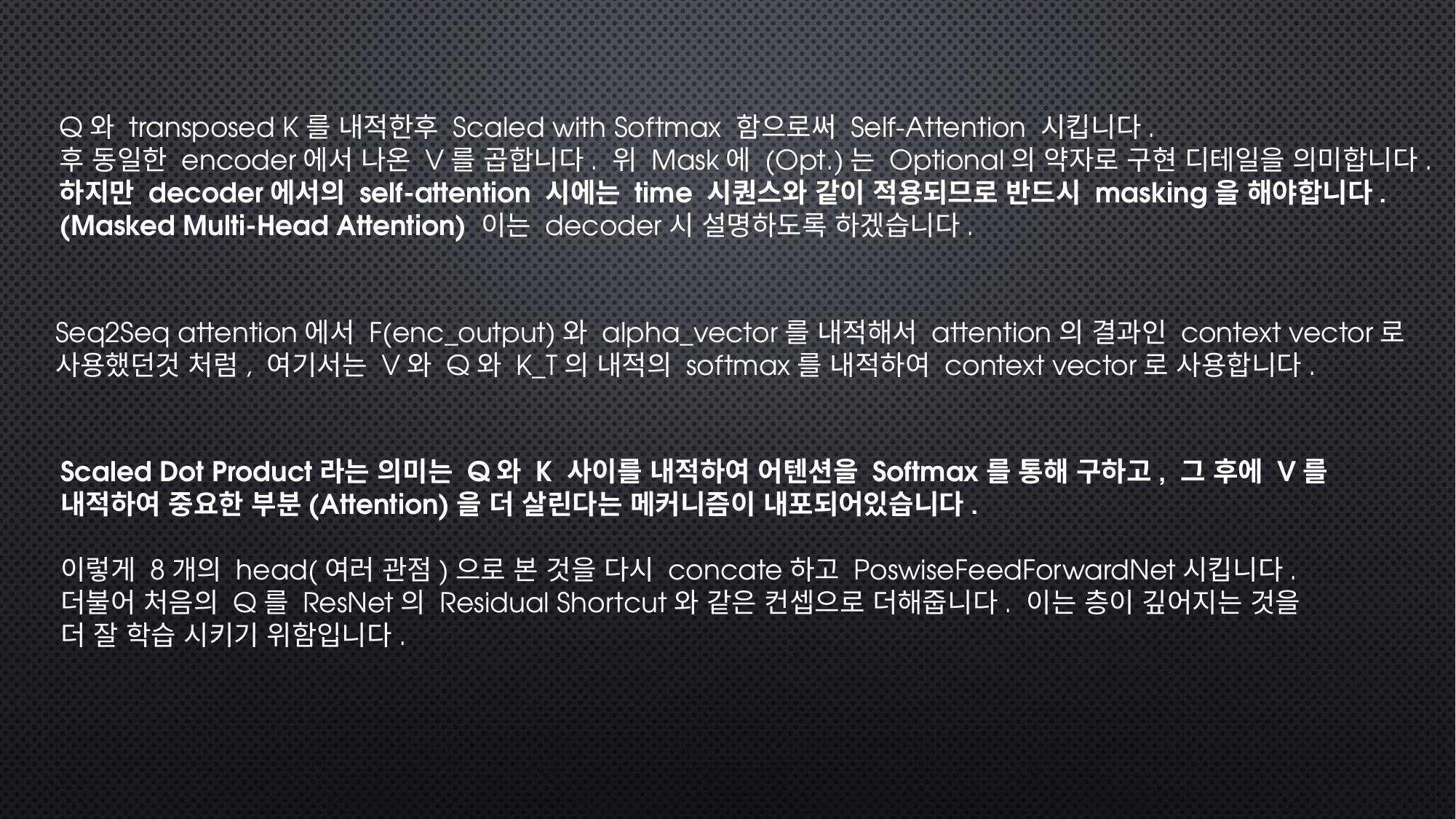

Q와 transposed K를 내적한후 Scaled with Softmax 함으로써 Self-Attention 시킵니다.
후 동일한 encoder에서 나온 V를 곱합니다. 위 Mask에 (Opt.)는 Optional의 약자로 구현 디테일을 의미합니다.
하지만 decoder에서의 self-attention 시에는 time 시퀀스와 같이 적용되므로 반드시 masking을 해야합니다.
(Masked Multi-Head Attention) 이는 decoder시 설명하도록 하겠습니다.
Seq2Seq attention에서 F(enc_output)와 alpha_vector를 내적해서 attention의 결과인 context vector로
사용했던것 처럼, 여기서는 V와 Q와 K_T의 내적의 softmax를 내적하여 context vector로 사용합니다.
Scaled Dot Product라는 의미는 Q와 K 사이를 내적하여 어텐션을 Softmax를 통해 구하고, 그 후에 V를
내적하여 중요한 부분(Attention)을 더 살린다는 메커니즘이 내포되어있습니다.

이렇게 8개의 head(여러 관점)으로 본 것을 다시 concate하고 PoswiseFeedForwardNet시킵니다.
더불어 처음의 Q를 ResNet의 Residual Shortcut와 같은 컨셉으로 더해줍니다. 이는 층이 깊어지는 것을
더 잘 학습 시키기 위함입니다.